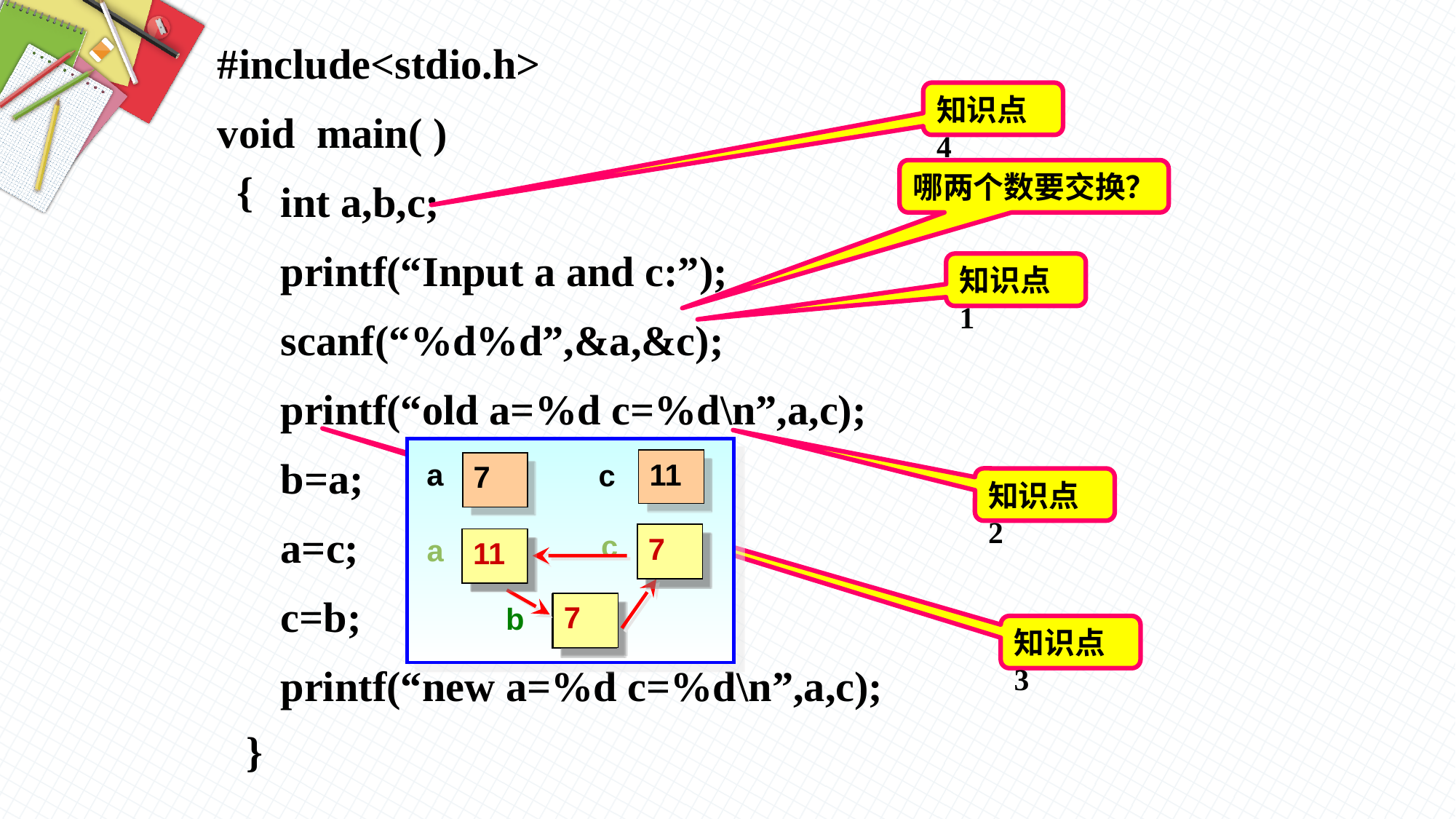

#include<stdio.h>
   void  main( )
         int a,b,c;
         printf(“Input a and c:”);
         scanf(“%d%d”,&a,&c);
         printf(“old a=%d c=%d\n”,a,c);
         b=a;
         a=c;
         c=b;
         printf(“new a=%d c=%d\n”,a,c);

知识点4
 {
哪两个数要交换？
知识点1

a
7
11
c
c
11
a
7

b
知识点2
7
11

7
知识点3
}